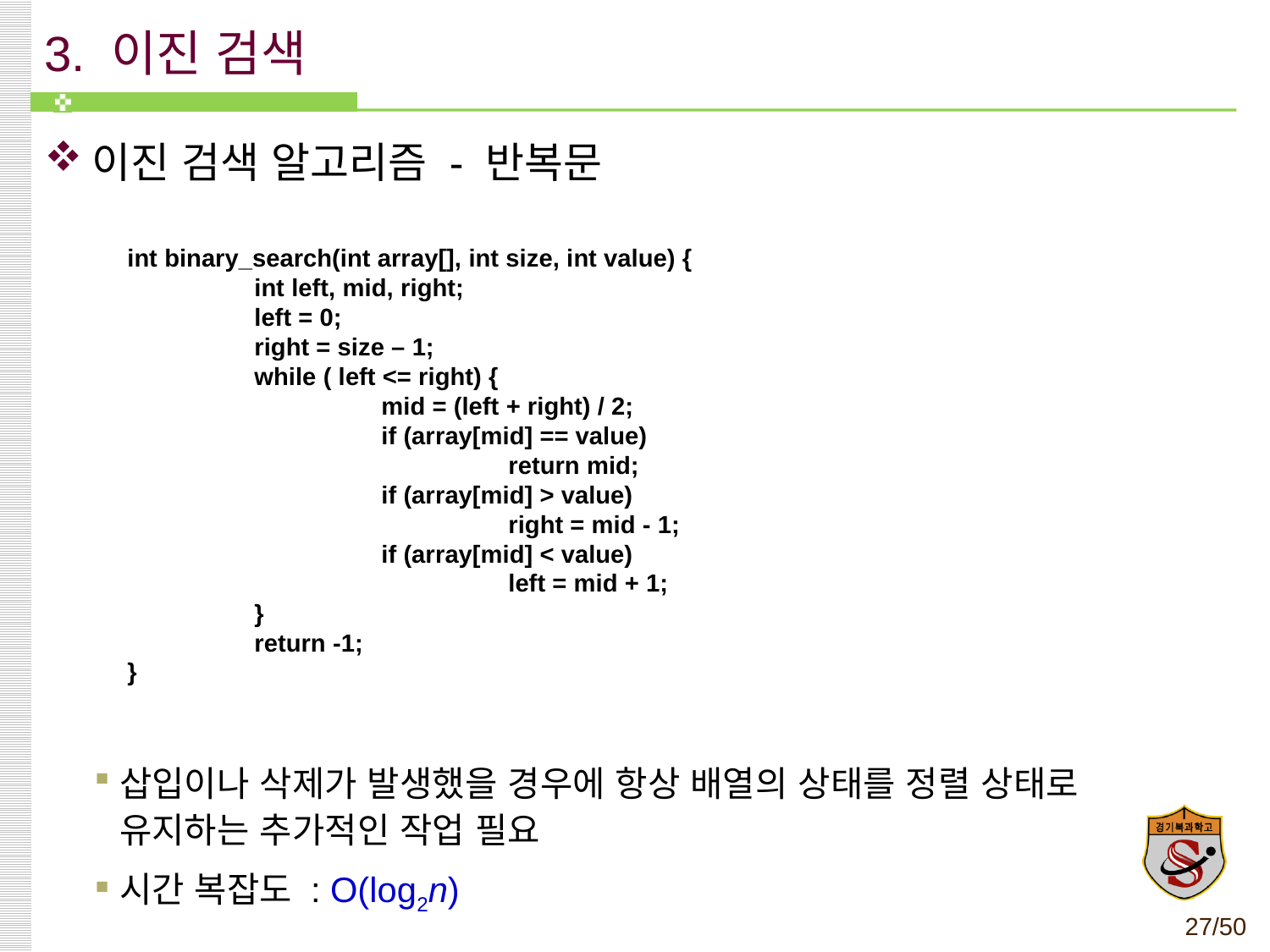

# 3. 이진 검색
이진 검색 알고리즘 - 반복문

삽입이나 삭제가 발생했을 경우에 항상 배열의 상태를 정렬 상태로
유지하는 추가적인 작업 필요
시간 복잡도 : O(log2n)

int binary_search(int array[], int size, int value) {
	int left, mid, right;
	left = 0;
	right = size – 1;
	while ( left <= right) {
		mid = (left + right) / 2;
		if (array[mid] == value)
			return mid;
		if (array[mid] > value)
			right = mid - 1;
		if (array[mid] < value)
			left = mid + 1;
	}
	return -1;
}